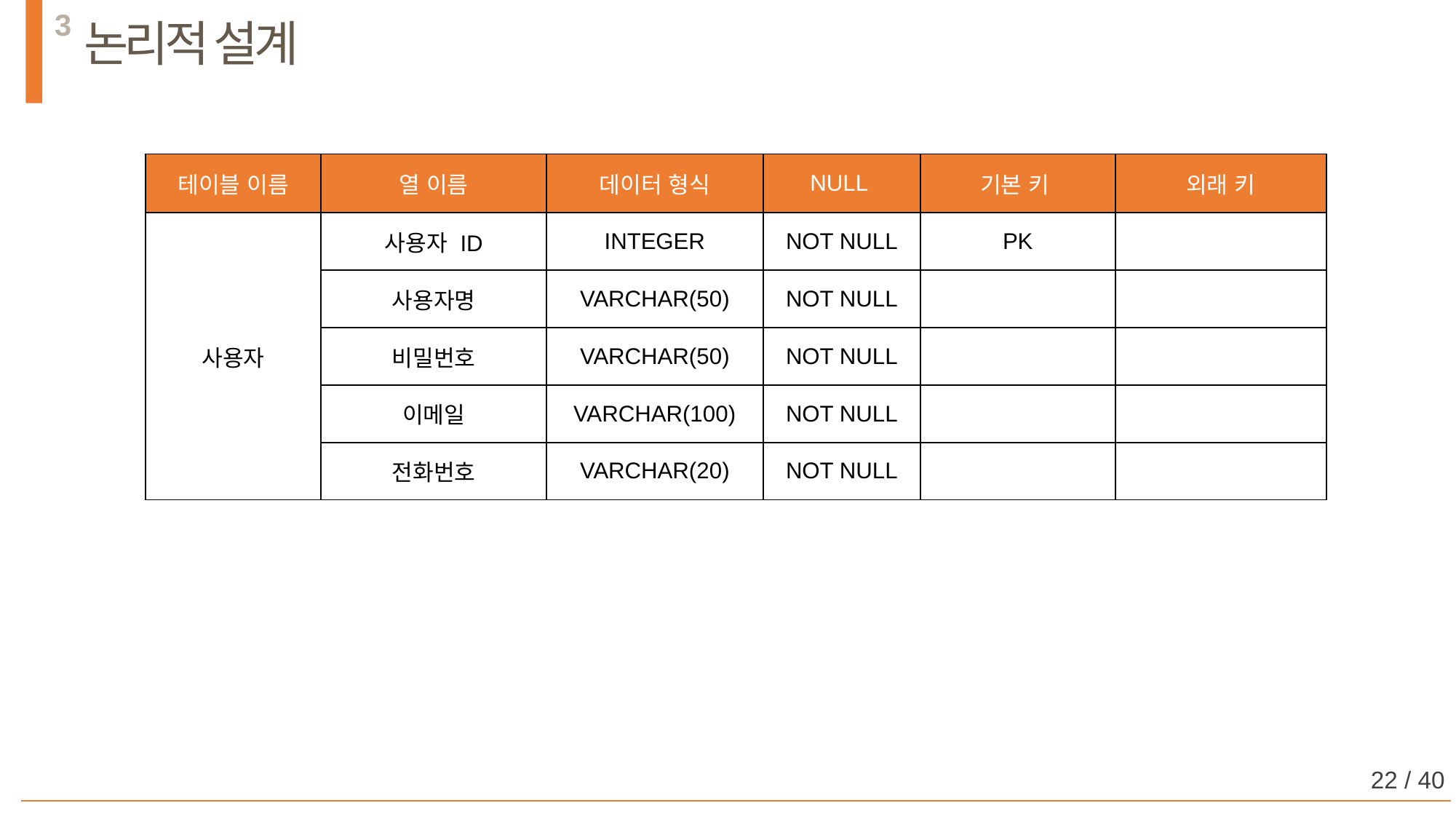

3
논리적 설계

| 테이블 이름 | 열 이름 | 데이터 형식 | NULL | 기본 키 | 외래 키 |
| --- | --- | --- | --- | --- | --- |
| 사용자 | 사용자 ID | INTEGER | NOT NULL | PK |  |
|  | 사용자명 | VARCHAR(50) | NOT NULL |  |  |
|  | 비밀번호 | VARCHAR(50) | NOT NULL |  |  |
|  | 이메일 | VARCHAR(100) | NOT NULL |  |  |
|  | 전화번호 | VARCHAR(20) | NOT NULL |  |  |